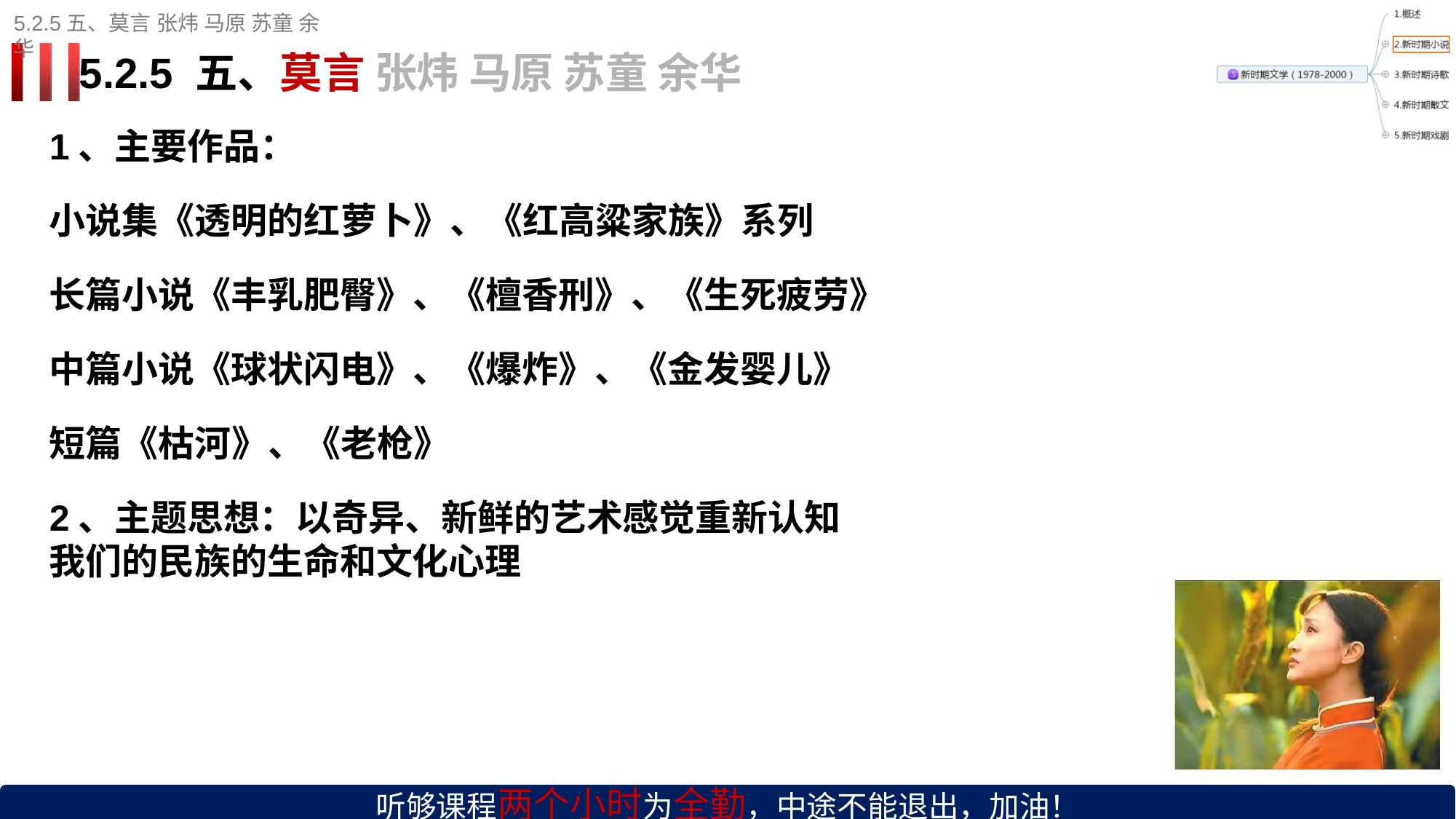

5.2.5五、莫言张炜 马原 苏童 余华

# 5.2.5 五、莫言 张炜 马原 苏童 余华
1、主要作品：
小说集《透明的红萝卜》、《红高粱家族》系列
长篇小说《丰乳肥臀》、《檀香刑》、《生死疲劳》
中篇小说《球状闪电》、《爆炸》、《金发婴儿》 短篇《枯河》、《老枪》
2、主题思想：以奇异、新鲜的艺术感觉重新认知我们的民族的生命和文化心理

听够课程两个小时为全勤，中途不能退出，加油！